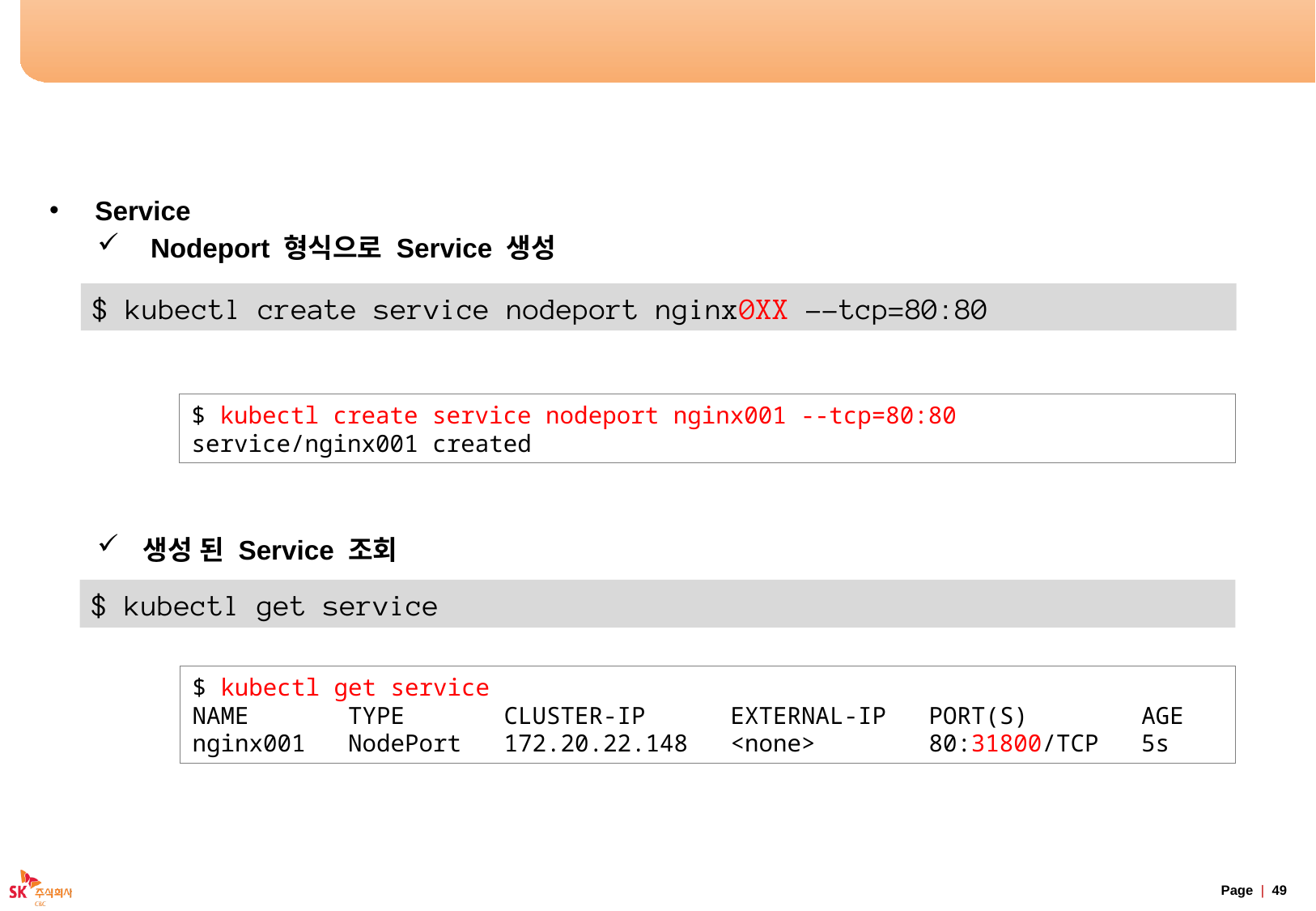

# Service 실습
Service
Nodeport 형식으로 Service 생성

생성 된 Service 조회

$ kubectl create service nodeport nginx0XX --tcp=80:80
$ kubectl create service nodeport nginx001 --tcp=80:80
service/nginx001 created
$ kubectl get service
$ kubectl get service
NAME       TYPE       CLUSTER-IP      EXTERNAL-IP   PORT(S)        AGE
nginx001   NodePort   172.20.22.148   <none>        80:31800/TCP   5s